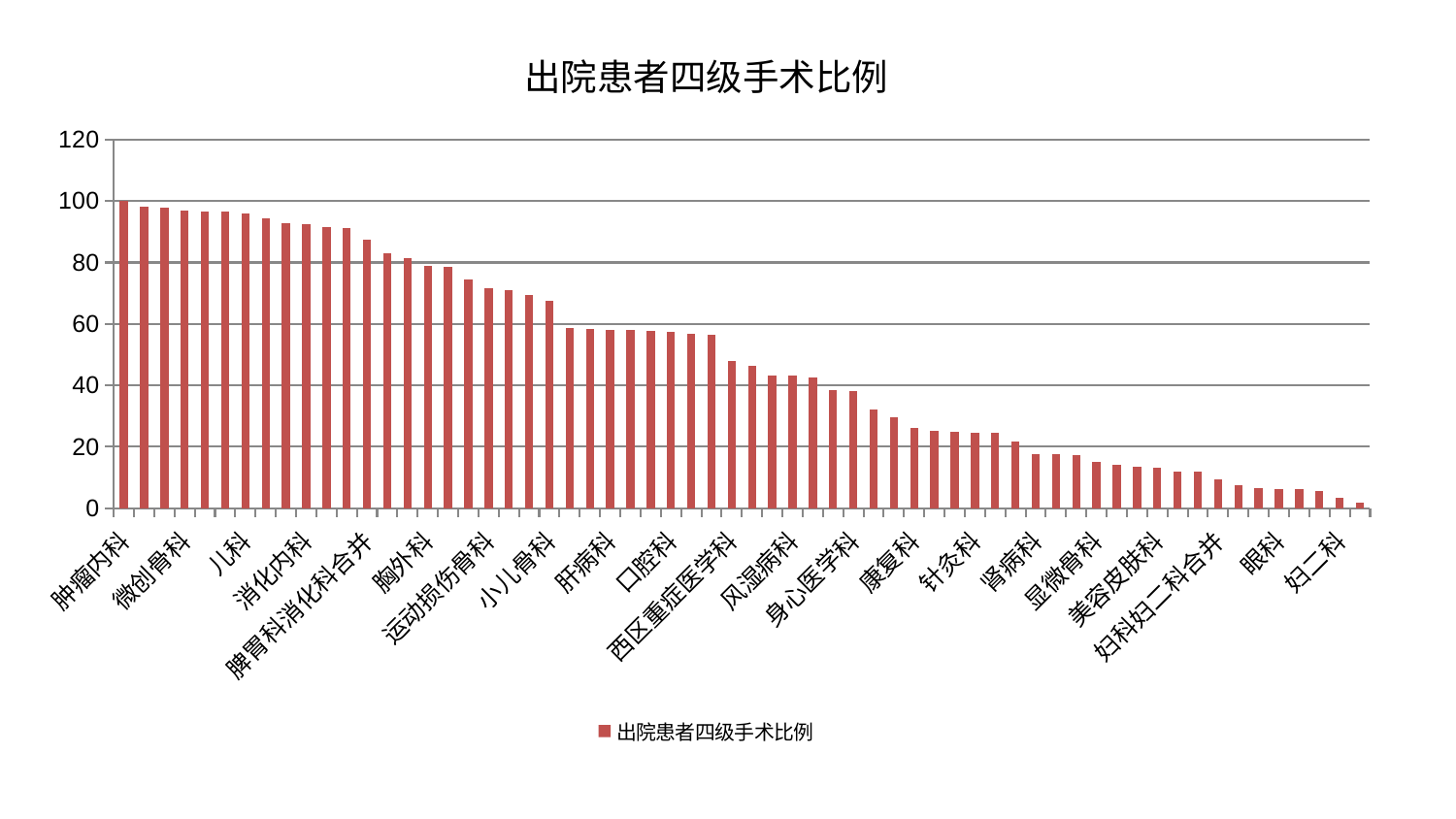

### Chart: 出院患者四级手术比例

| Category | 出院患者四级手术比例 |
|---|---|
| 肿瘤内科 | 99.99999999999999 |
| 男科 | 98.08815167954808 |
| 综合内科 | 97.74092476372793 |
| 微创骨科 | 96.99781286061734 |
| 神经外科 | 96.72243985071724 |
| 东区重症医学科 | 96.71699679608116 |
| 儿科 | 95.98531731838429 |
| 呼吸内科 | 94.37692458091573 |
| 心血管内科 | 92.85956152555839 |
| 消化内科 | 92.59561091914286 |
| 产科 | 91.57404317236333 |
| 医院 | 91.17306577135648 |
| 脾胃科消化科合并 | 87.57963141557008 |
| 内分泌科 | 83.10735892302444 |
| 中医外治中心 | 81.56542517161687 |
| 胸外科 | 78.86447850761816 |
| 周围血管科 | 78.48887288457254 |
| 脊柱骨科 | 74.56900081895424 |
| 运动损伤骨科 | 71.59698959331571 |
| 肝胆外科 | 71.14899987539984 |
| 皮肤科 | 69.28826358630442 |
| 小儿骨科 | 67.62395504707438 |
| 脑病一科 | 58.808455435921516 |
| 肾脏内科 | 58.51058548300446 |
| 肝病科 | 58.16155616168909 |
| 关节骨科 | 57.91323894086524 |
| 乳腺甲状腺外科 | 57.743848206416814 |
| 口腔科 | 57.42128622939353 |
| 脾胃病科 | 56.70831203052145 |
| 神经内科 | 56.61891367687034 |
| 西区重症医学科 | 47.86473487673742 |
| 肛肠科 | 46.346690256470545 |
| 普通外科 | 43.31367285200416 |
| 风湿病科 | 43.16603527438302 |
| 心病三科 | 42.68306244915377 |
| 治未病中心 | 38.344849114175226 |
| 身心医学科 | 38.20488428083671 |
| 推拿科 | 32.296555481353835 |
| 心病四科 | 29.59380797877433 |
| 康复科 | 26.21825825064379 |
| 重症医学科 | 25.119063941236583 |
| 脑病三科 | 24.85565409456799 |
| 针灸科 | 24.50240818488992 |
| 脑病二科 | 24.4715736283149 |
| 妇科 | 21.830215609618723 |
| 肾病科 | 17.504924427083186 |
| 创伤骨科 | 17.489441358601574 |
| 心病二科 | 17.3587610407006 |
| 显微骨科 | 14.993415783933765 |
| 骨科 | 14.010375122185062 |
| 心病一科 | 13.36336810021988 |
| 美容皮肤科 | 13.327484655938951 |
| 东区肾病科 | 12.03267684189303 |
| 泌尿外科 | 11.987564223014243 |
| 妇科妇二科合并 | 9.415746949637231 |
| 血液科 | 7.532827705657822 |
| 老年医学科 | 6.71626759686764 |
| 眼科 | 6.3119647493366475 |
| 中医经典科 | 6.1533781525569635 |
| 耳鼻喉科 | 5.485081002360573 |
| 妇二科 | 3.3530020114071295 |
| 小儿推拿科 | 1.9578686852595626 |
13